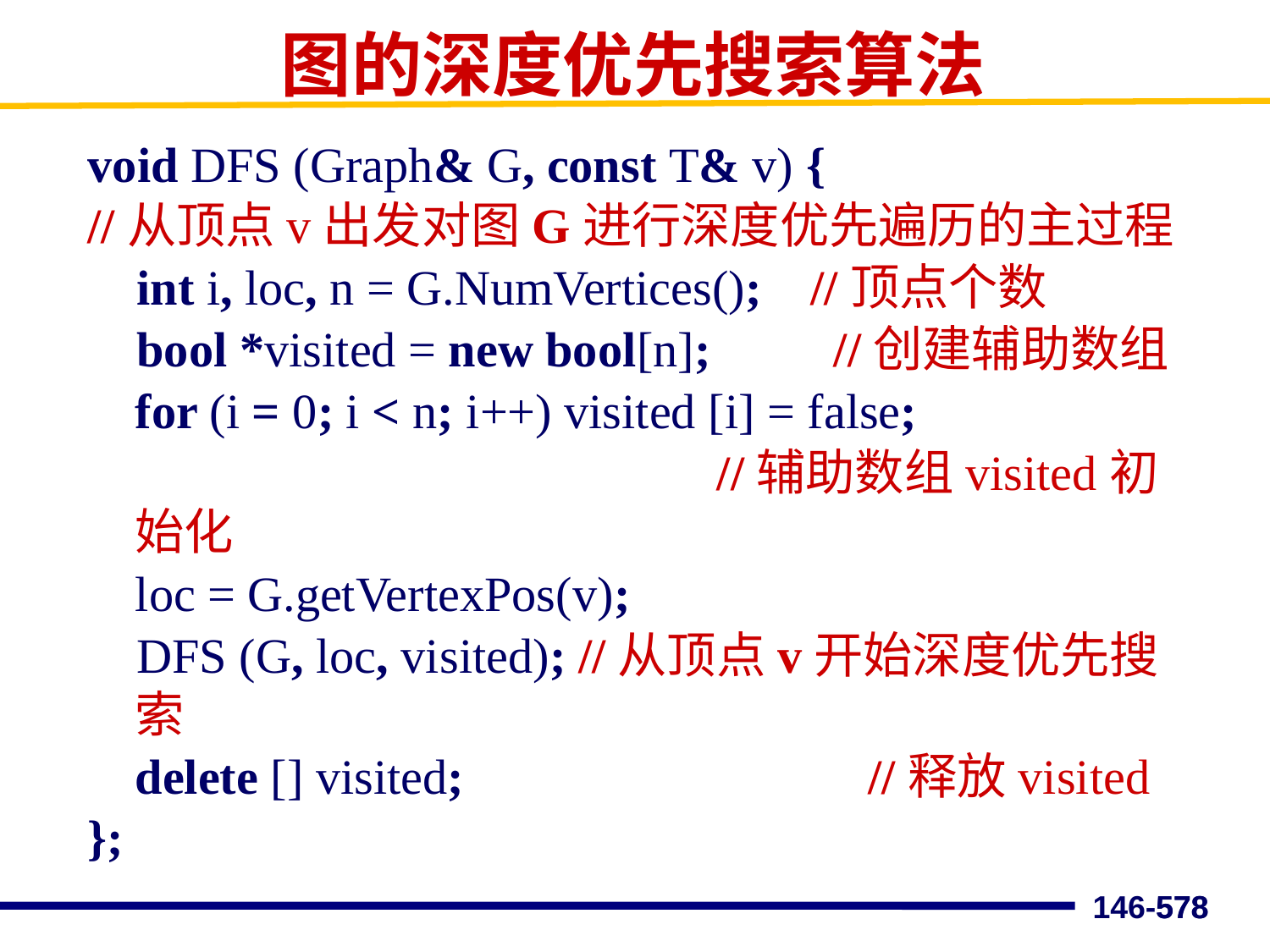

# 图的深度优先搜索算法
void DFS (Graph& G, const T& v) {
//从顶点v出发对图G进行深度优先遍历的主过程
    int i, loc, n = G.NumVertices();    //顶点个数
    bool *visited = new bool[n];          //创建辅助数组
   	for (i = 0; i < n; i++) visited [i] = false;
      				      //辅助数组visited初始化
	loc = G.getVertexPos(v);
    DFS (G, loc, visited); //从顶点v开始深度优先搜索
   	delete [] visited;			        //释放visited
};
578
146-578